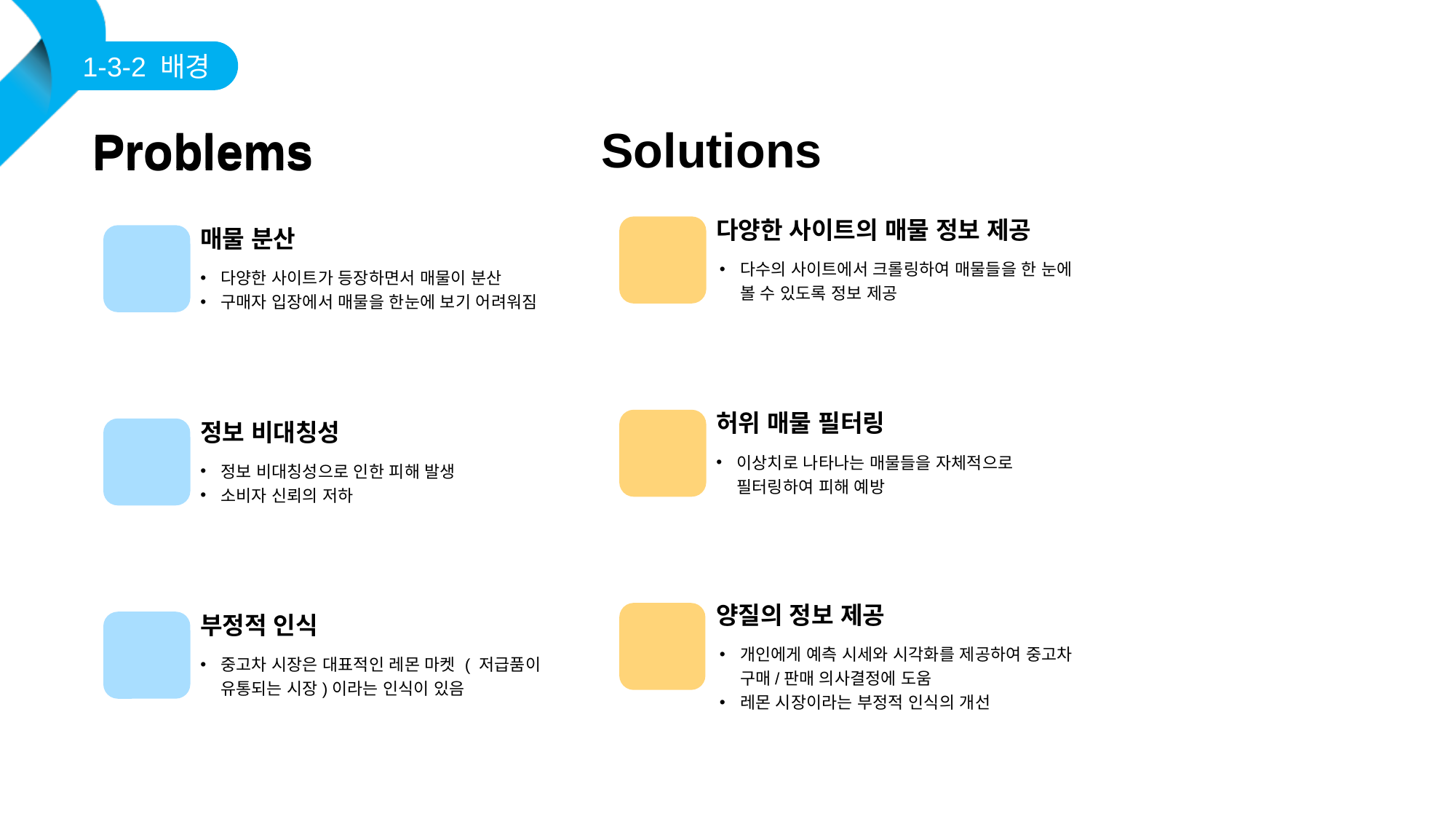

1-3-2 배경
Solutions
Problems
# Problems
다양한 사이트의 매물 정보 제공

다수의 사이트에서 크롤링하여 매물들을 한 눈에 볼 수 있도록 정보 제공
매물 분산

다양한 사이트가 등장하면서 매물이 분산
구매자 입장에서 매물을 한눈에 보기 어려워짐
허위 매물 필터링

이상치로 나타나는 매물들을 자체적으로 필터링하여 피해 예방
정보 비대칭성

정보 비대칭성으로 인한 피해 발생
소비자 신뢰의 저하
양질의 정보 제공

개인에게 예측 시세와 시각화를 제공하여 중고차 구매/판매 의사결정에 도움
레몬 시장이라는 부정적 인식의 개선

부정적 인식

중고차 시장은 대표적인 레몬 마켓 ( 저급품이 유통되는 시장)이라는 인식이 있음